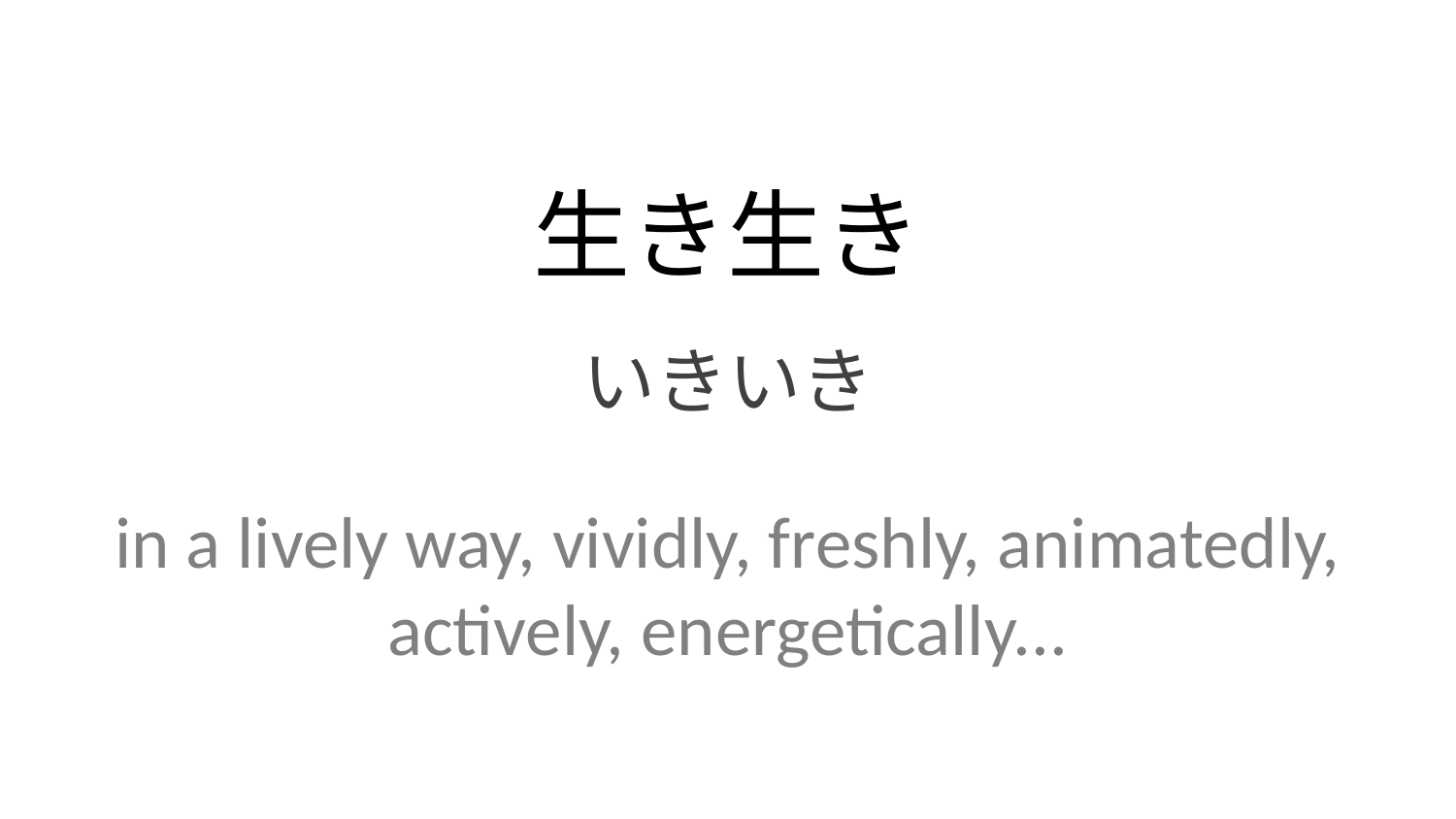

生き生き

いきいき
in a lively way, vividly, freshly, animatedly, actively, energetically...